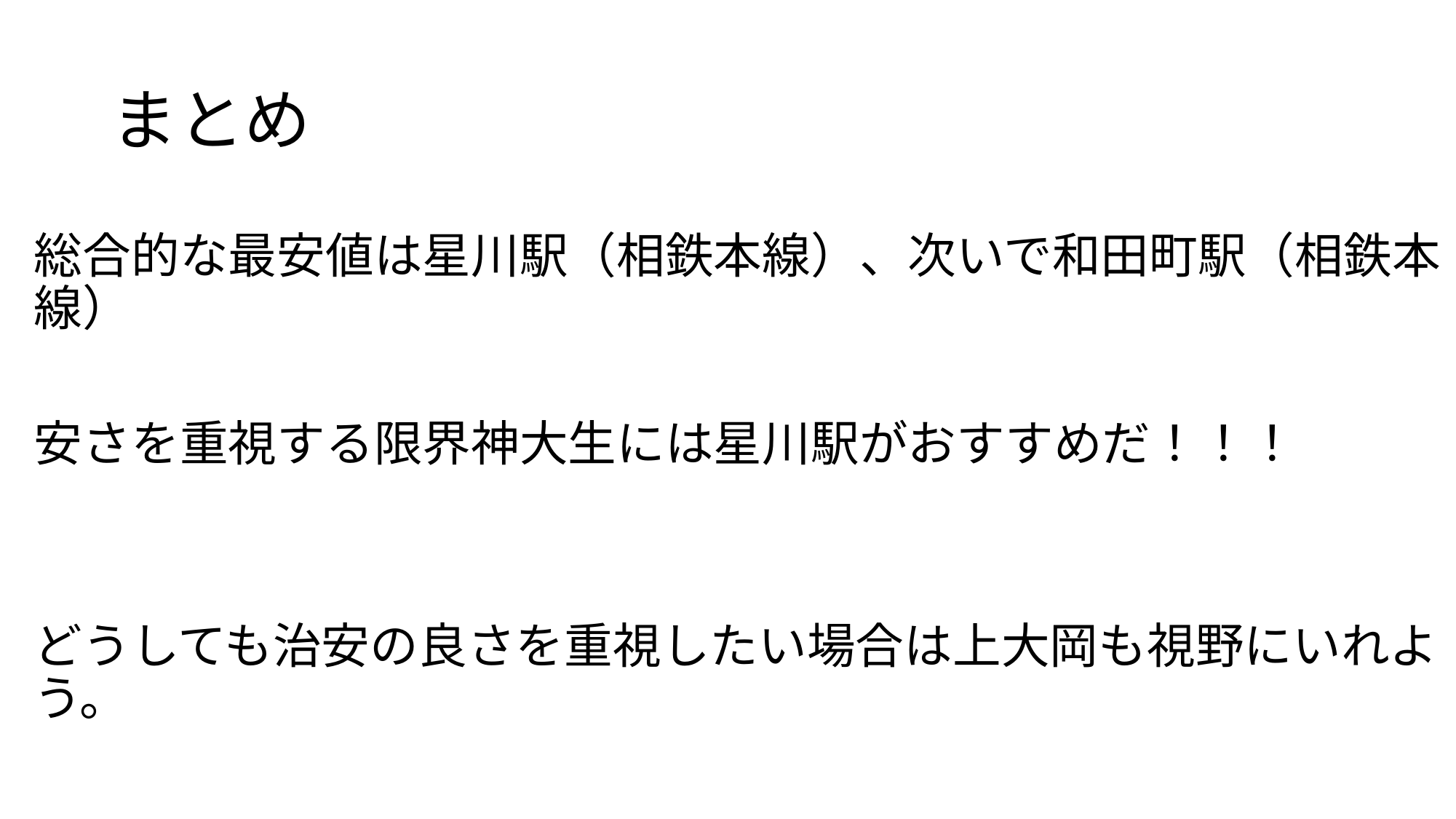

# まとめ
総合的な最安値は星川駅（相鉄本線）、次いで和田町駅（相鉄本線）

安さを重視する限界神大生には星川駅がおすすめだ！！！

どうしても治安の良さを重視したい場合は上大岡も視野にいれよう。